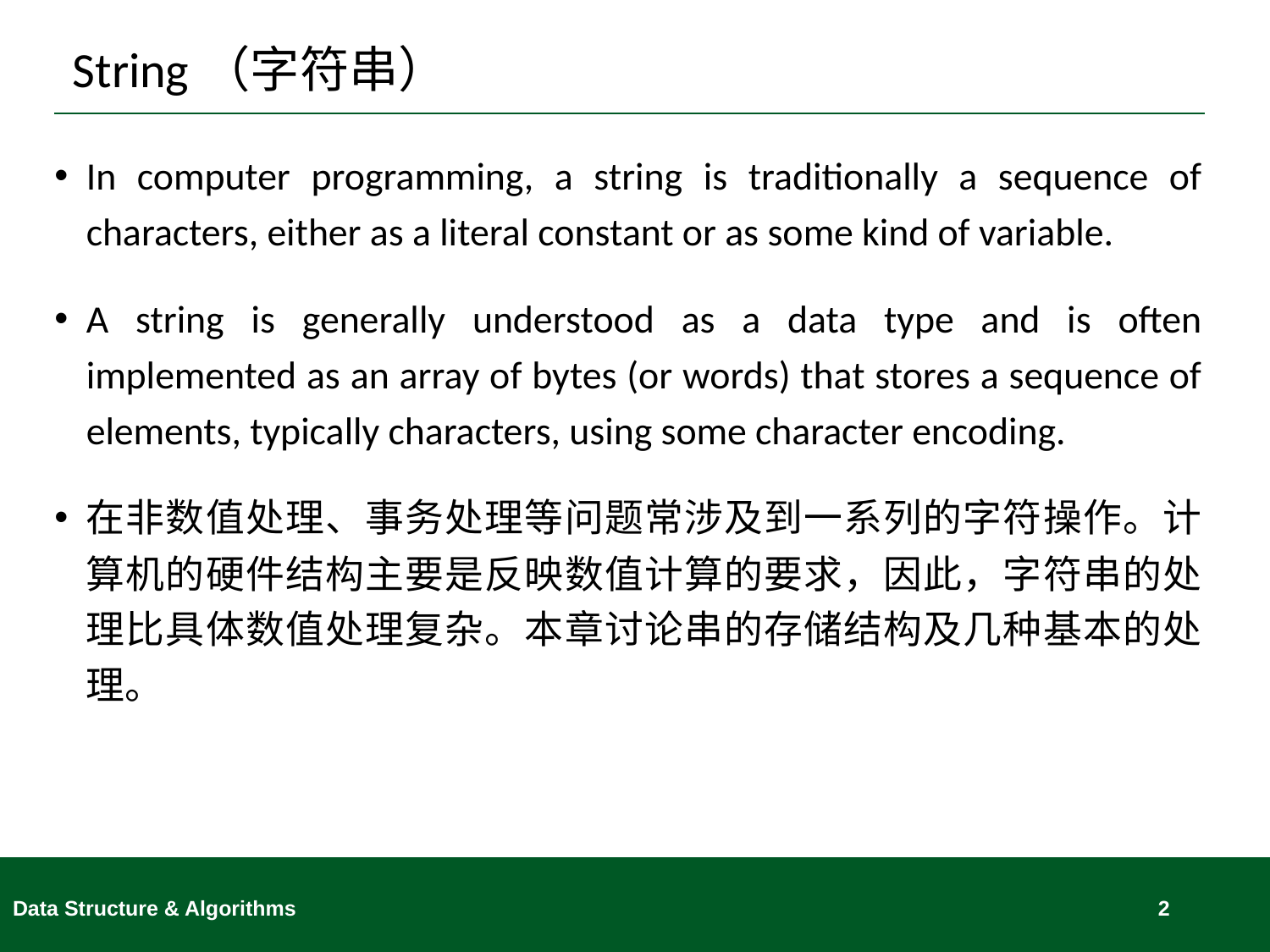

# String（字符串）
In computer programming, a string is traditionally a sequence of characters, either as a literal constant or as some kind of variable.
A string is generally understood as a data type and is often implemented as an array of bytes (or words) that stores a sequence of elements, typically characters, using some character encoding.
在非数值处理、事务处理等问题常涉及到一系列的字符操作。计算机的硬件结构主要是反映数值计算的要求，因此，字符串的处理比具体数值处理复杂。本章讨论串的存储结构及几种基本的处理。

Data Structure & Algorithms
2